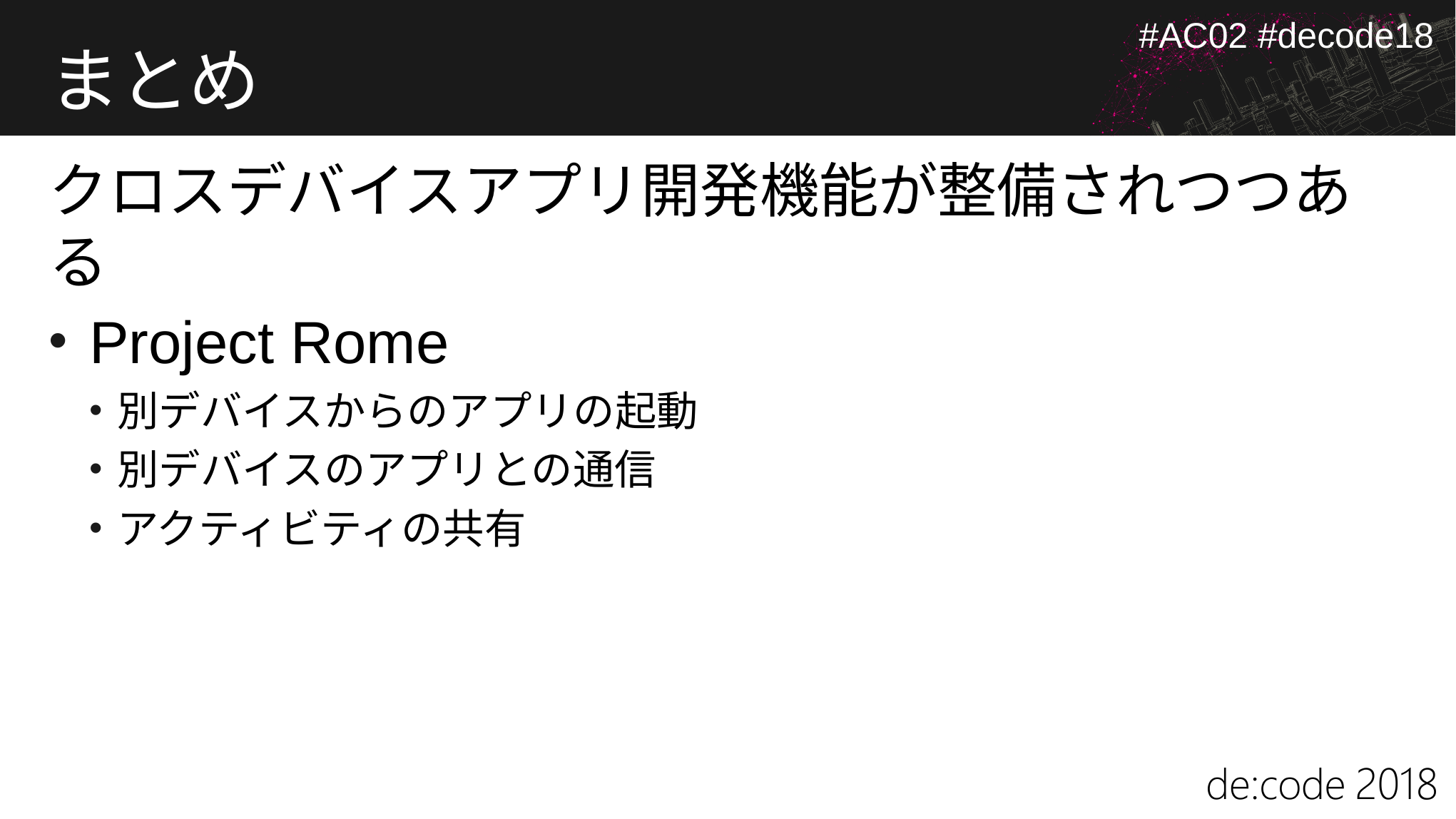

# まとめ
クロスデバイスアプリ開発機能が整備されつつある
Project Rome
別デバイスからのアプリの起動
別デバイスのアプリとの通信
アクティビティの共有